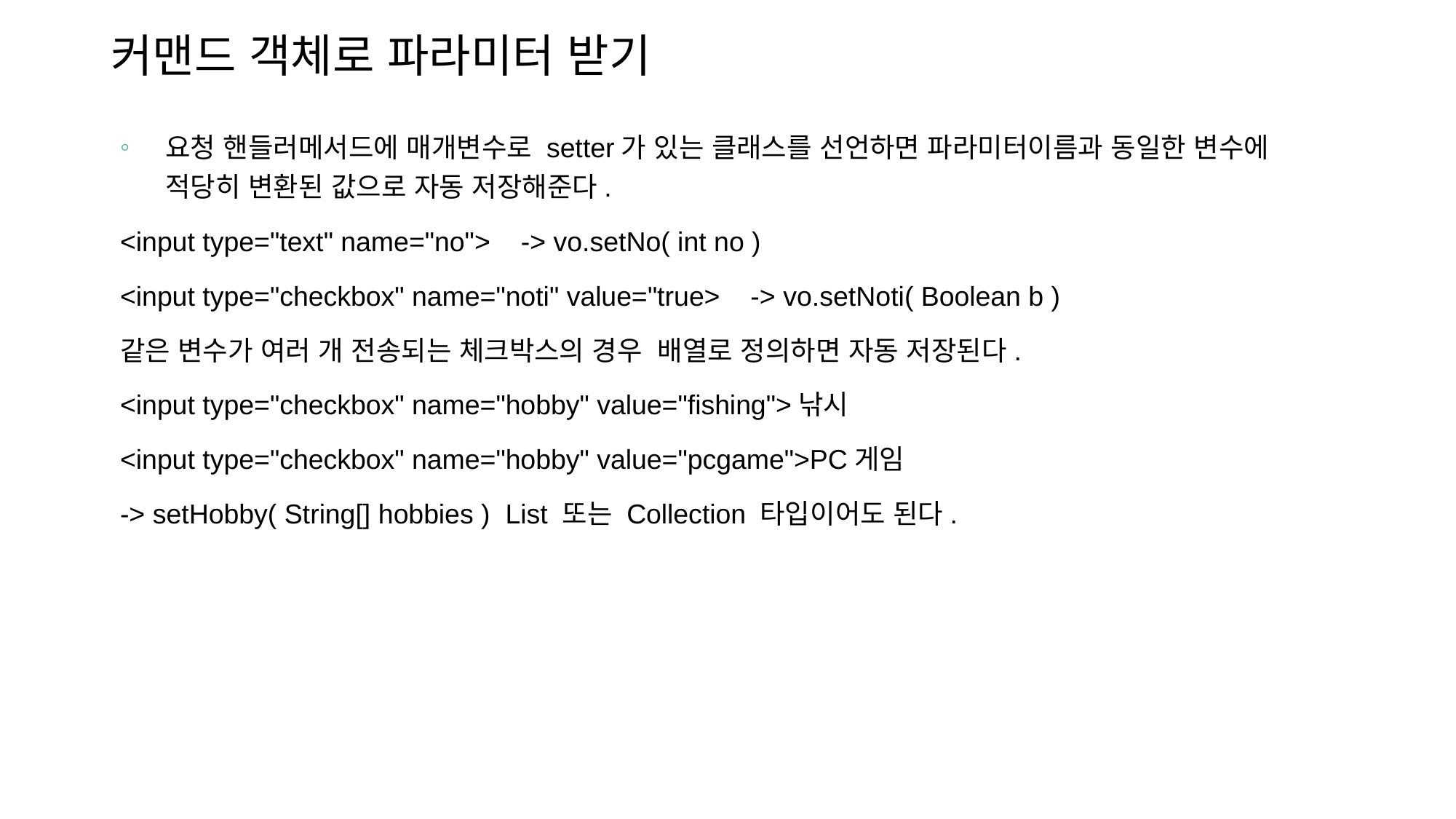

# 커맨드 객체로 파라미터 받기
요청 핸들러메서드에 매개변수로 setter가 있는 클래스를 선언하면 파라미터이름과 동일한 변수에 적당히 변환된 값으로 자동 저장해준다.
<input type="text" name="no">    -> vo.setNo( int no )
<input type="checkbox" name="noti" value="true>    -> vo.setNoti( Boolean b )
같은 변수가 여러 개 전송되는 체크박스의 경우  배열로 정의하면 자동 저장된다.
<input type="checkbox" name="hobby" value="fishing">낚시
<input type="checkbox" name="hobby" value="pcgame">PC게임
-> setHobby( String[] hobbies )  List 또는 Collection 타입이어도 된다.